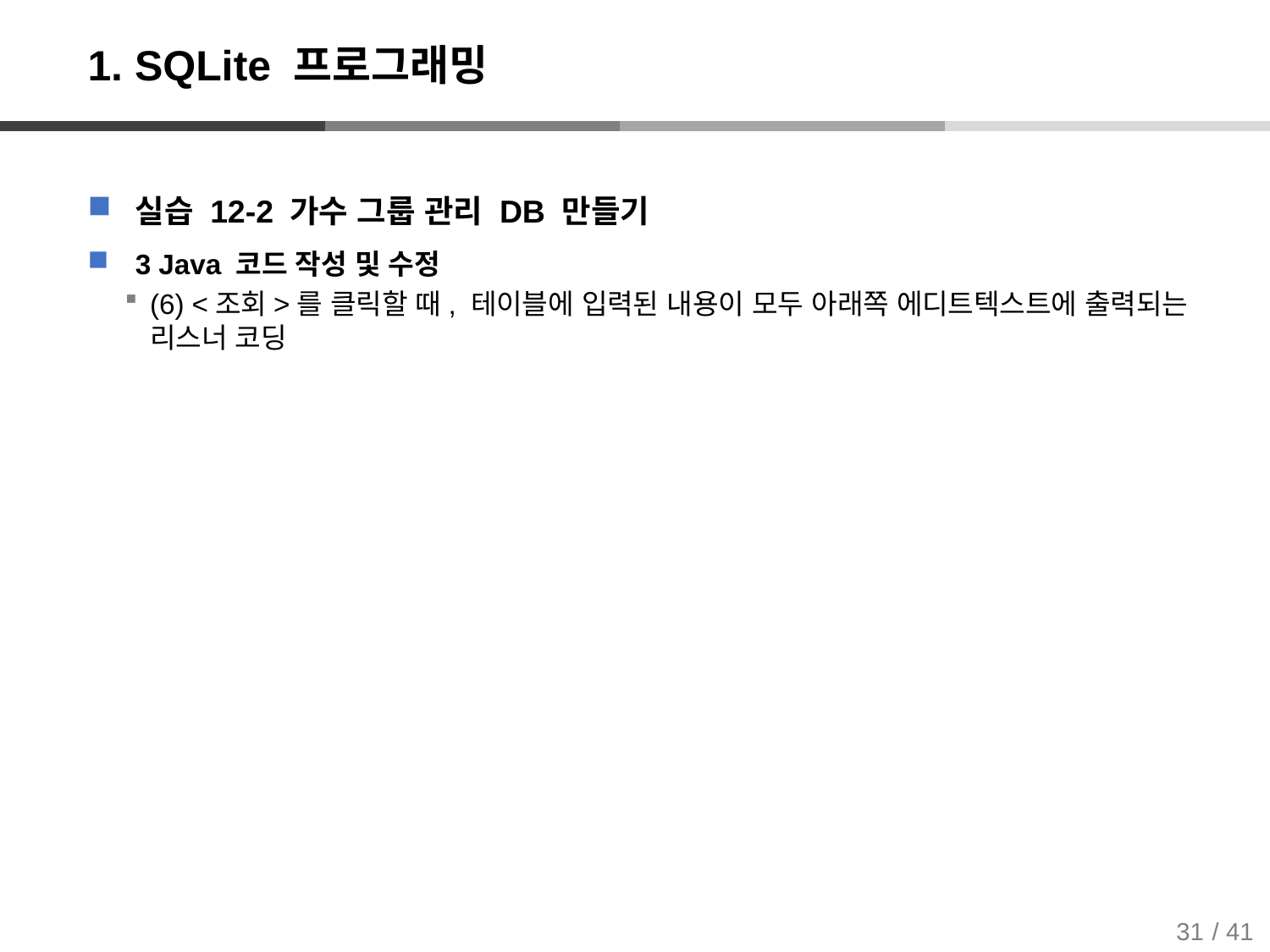

# 1. SQLite 프로그래밍
실습 12-2 가수 그룹 관리 DB 만들기
3 Java 코드 작성 및 수정
(6) <조회>를 클릭할 때, 테이블에 입력된 내용이 모두 아래쪽 에디트텍스트에 출력되는 리스너 코딩